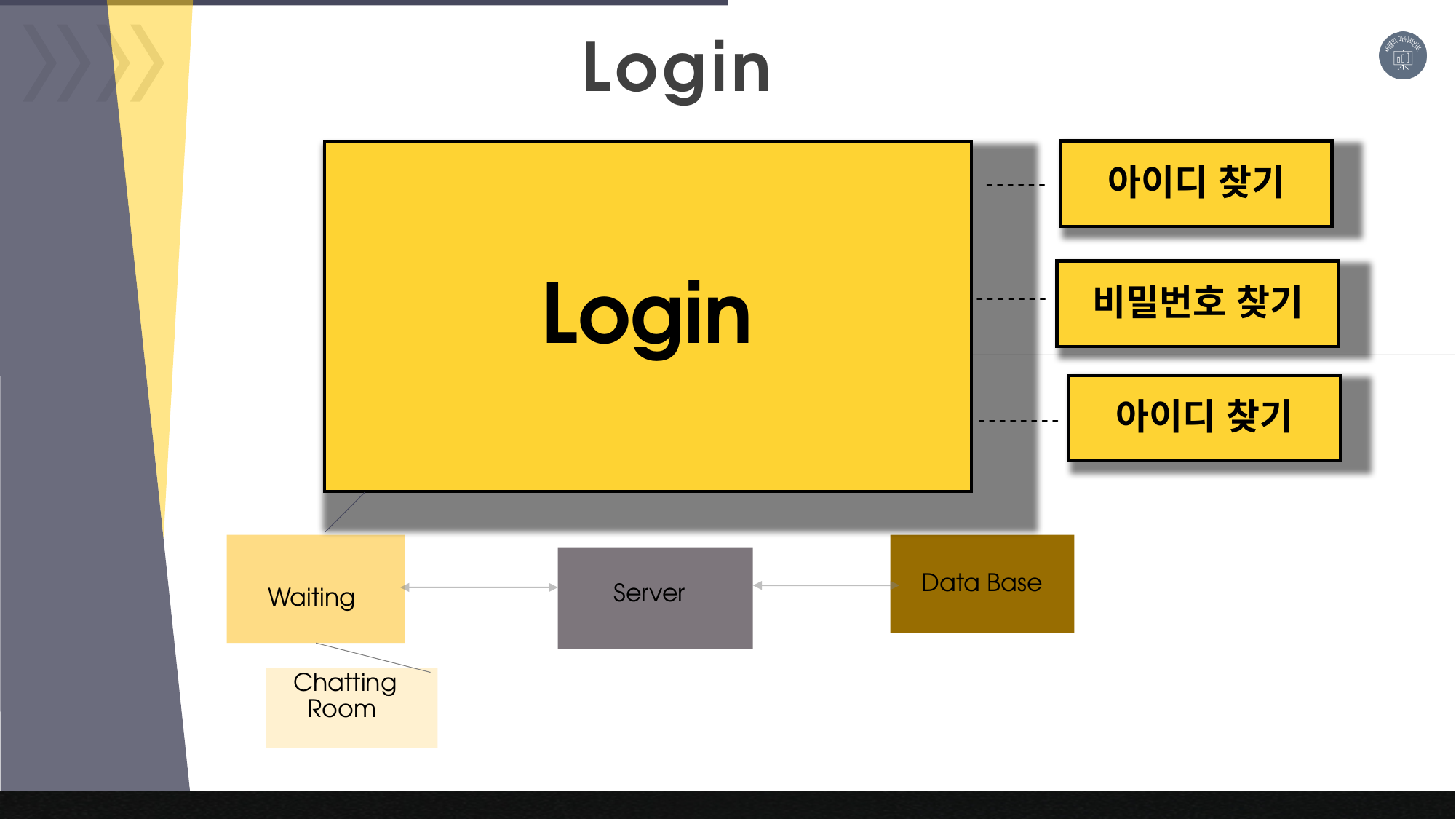

Login

아이디 찾기
Login
비밀번호 찾기
아이디 찾기

Data Base

Waiting

Server
Chatting Room